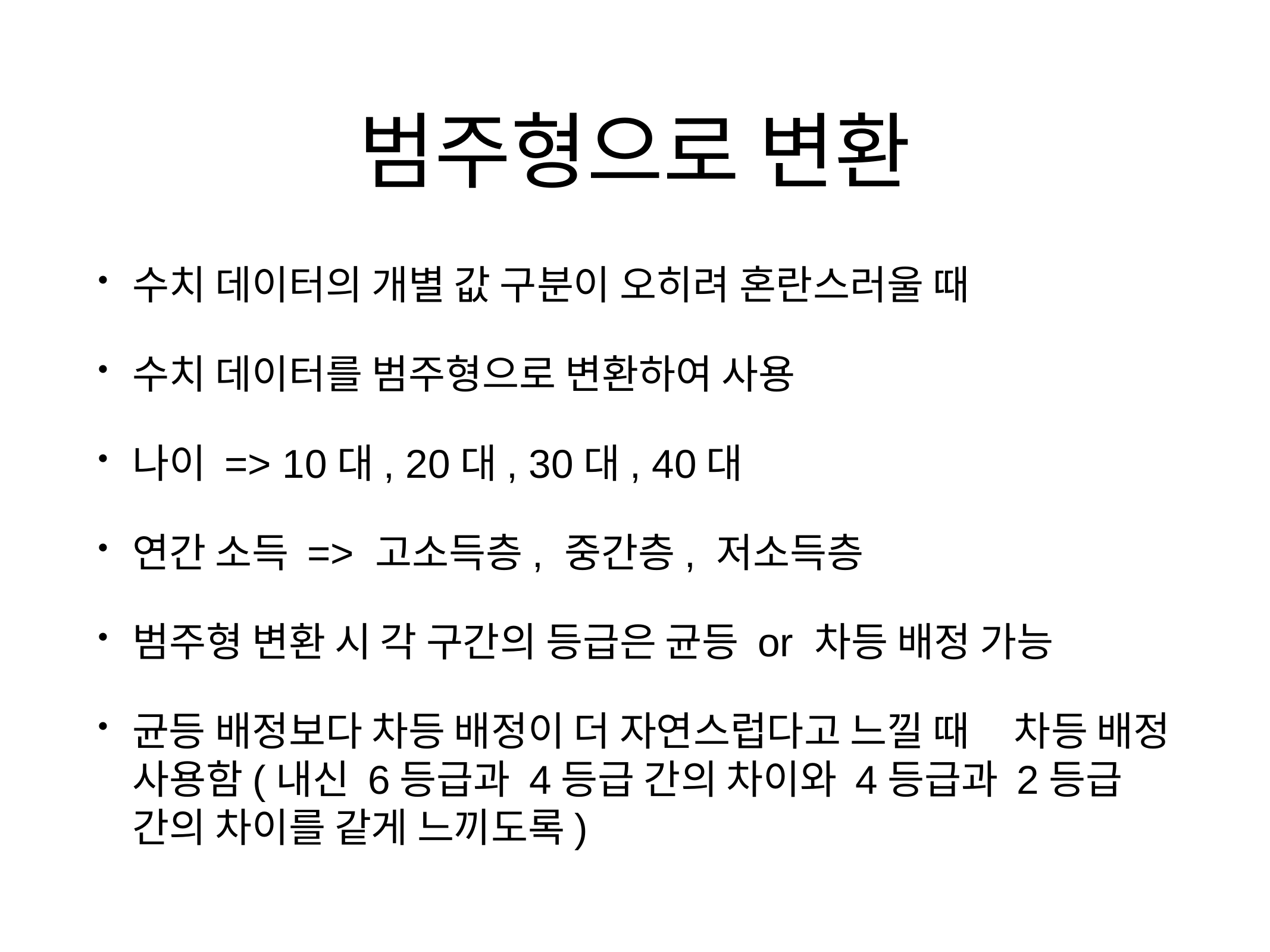

# 범주형으로 변환
수치 데이터의 개별 값 구분이 오히려 혼란스러울 때
수치 데이터를 범주형으로 변환하여 사용
나이 => 10대, 20대, 30대, 40대
연간 소득 => 고소득층, 중간층, 저소득층
범주형 변환 시 각 구간의 등급은 균등 or 차등 배정 가능
균등 배정보다 차등 배정이 더 자연스럽다고 느낄 때     차등 배정 사용함(내신 6등급과 4등급 간의 차이와 4등급과 2등급 간의 차이를 같게 느끼도록)
138